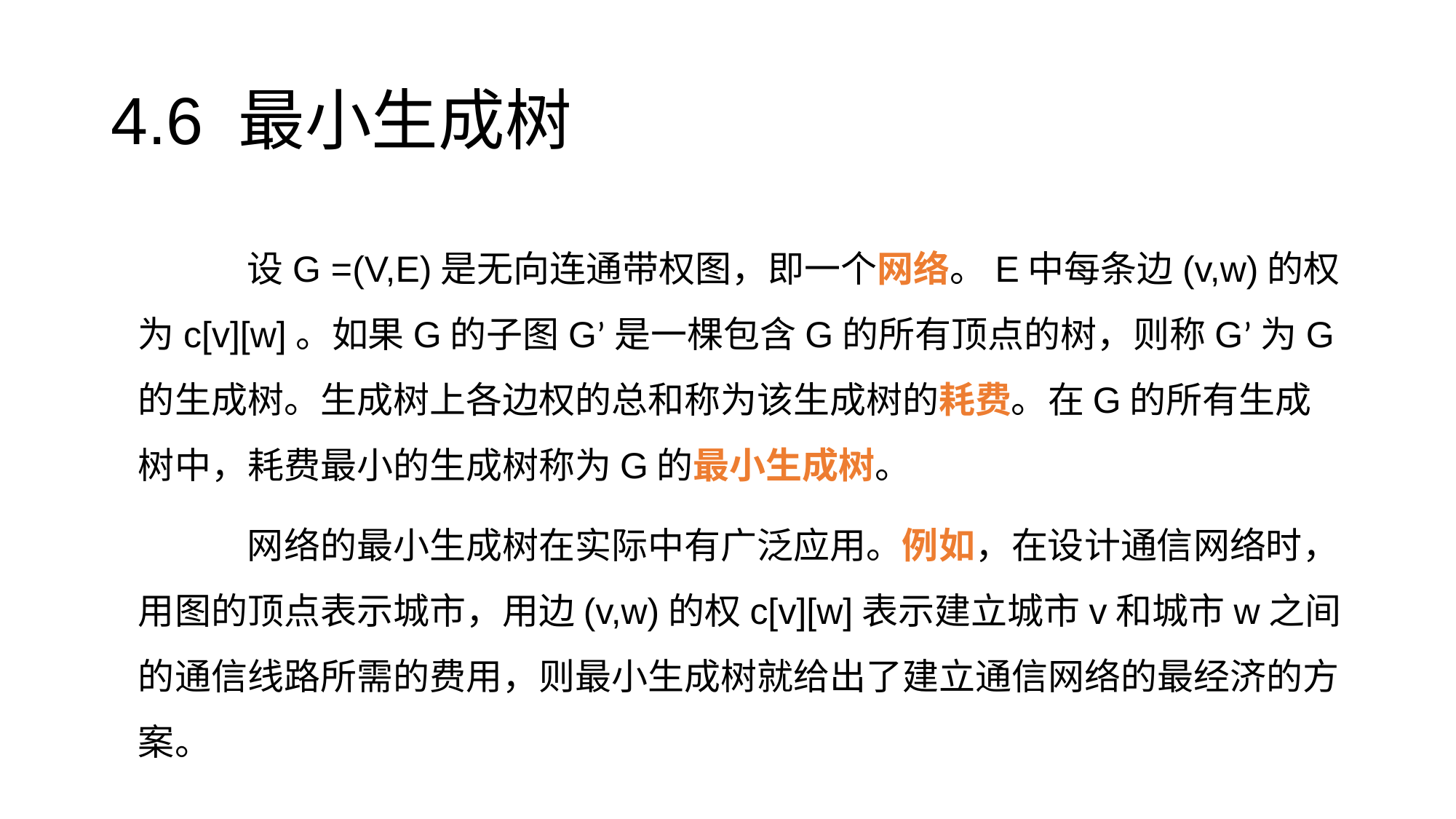

# 4.6 最小生成树
		设G =(V,E)是无向连通带权图，即一个网络。E中每条边(v,w)的权为c[v][w]。如果G的子图G’是一棵包含G的所有顶点的树，则称G’为G的生成树。生成树上各边权的总和称为该生成树的耗费。在G的所有生成树中，耗费最小的生成树称为G的最小生成树。
		网络的最小生成树在实际中有广泛应用。例如，在设计通信网络时，用图的顶点表示城市，用边(v,w)的权c[v][w]表示建立城市v和城市w之间的通信线路所需的费用，则最小生成树就给出了建立通信网络的最经济的方案。
1